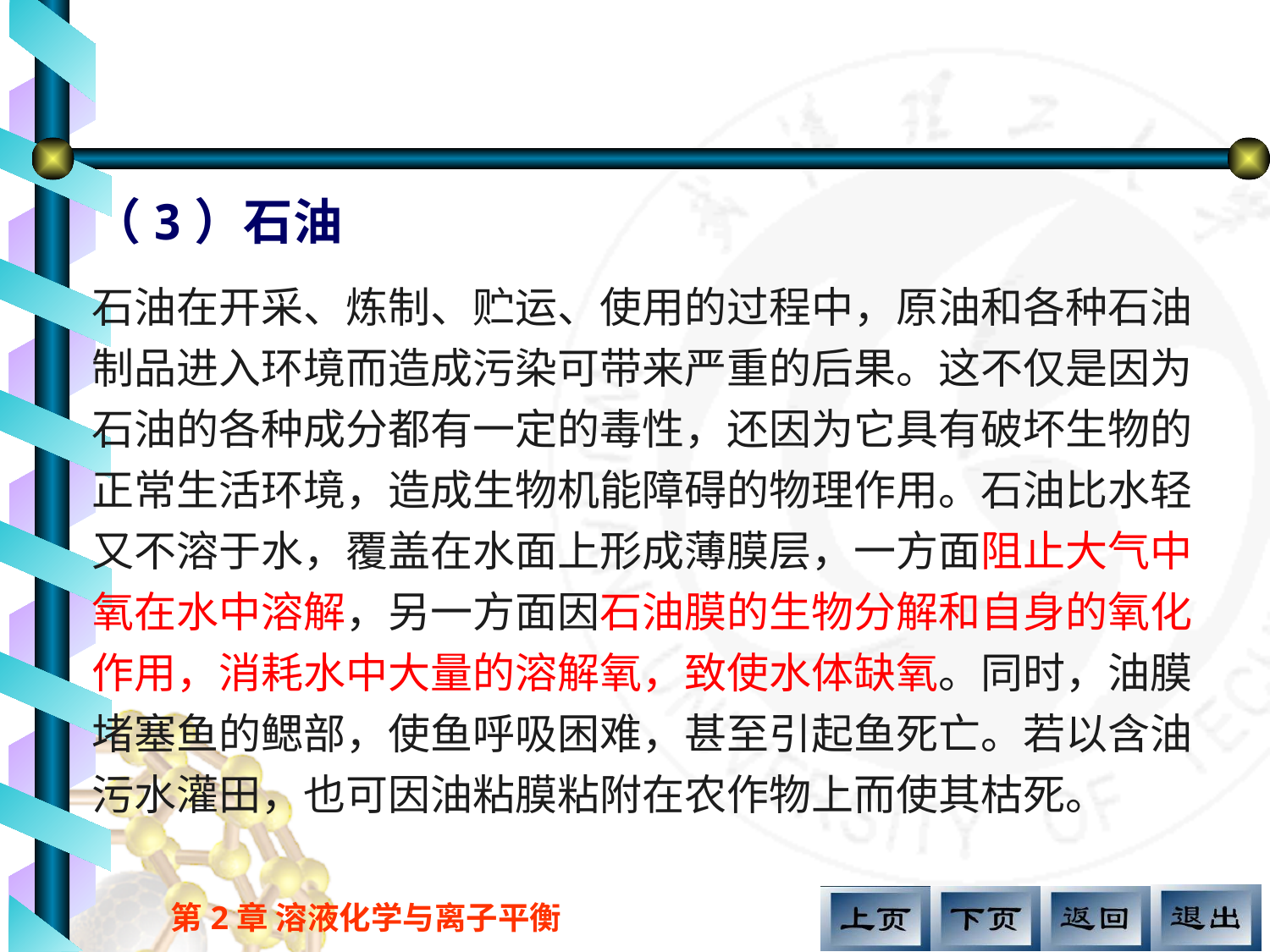

#
（3）石油
石油在开采、炼制、贮运、使用的过程中，原油和各种石油制品进入环境而造成污染可带来严重的后果。这不仅是因为石油的各种成分都有一定的毒性，还因为它具有破坏生物的正常生活环境，造成生物机能障碍的物理作用。石油比水轻又不溶于水，覆盖在水面上形成薄膜层，一方面阻止大气中氧在水中溶解，另一方面因石油膜的生物分解和自身的氧化作用，消耗水中大量的溶解氧，致使水体缺氧。同时，油膜堵塞鱼的鳃部，使鱼呼吸困难，甚至引起鱼死亡。若以含油污水灌田，也可因油粘膜粘附在农作物上而使其枯死。